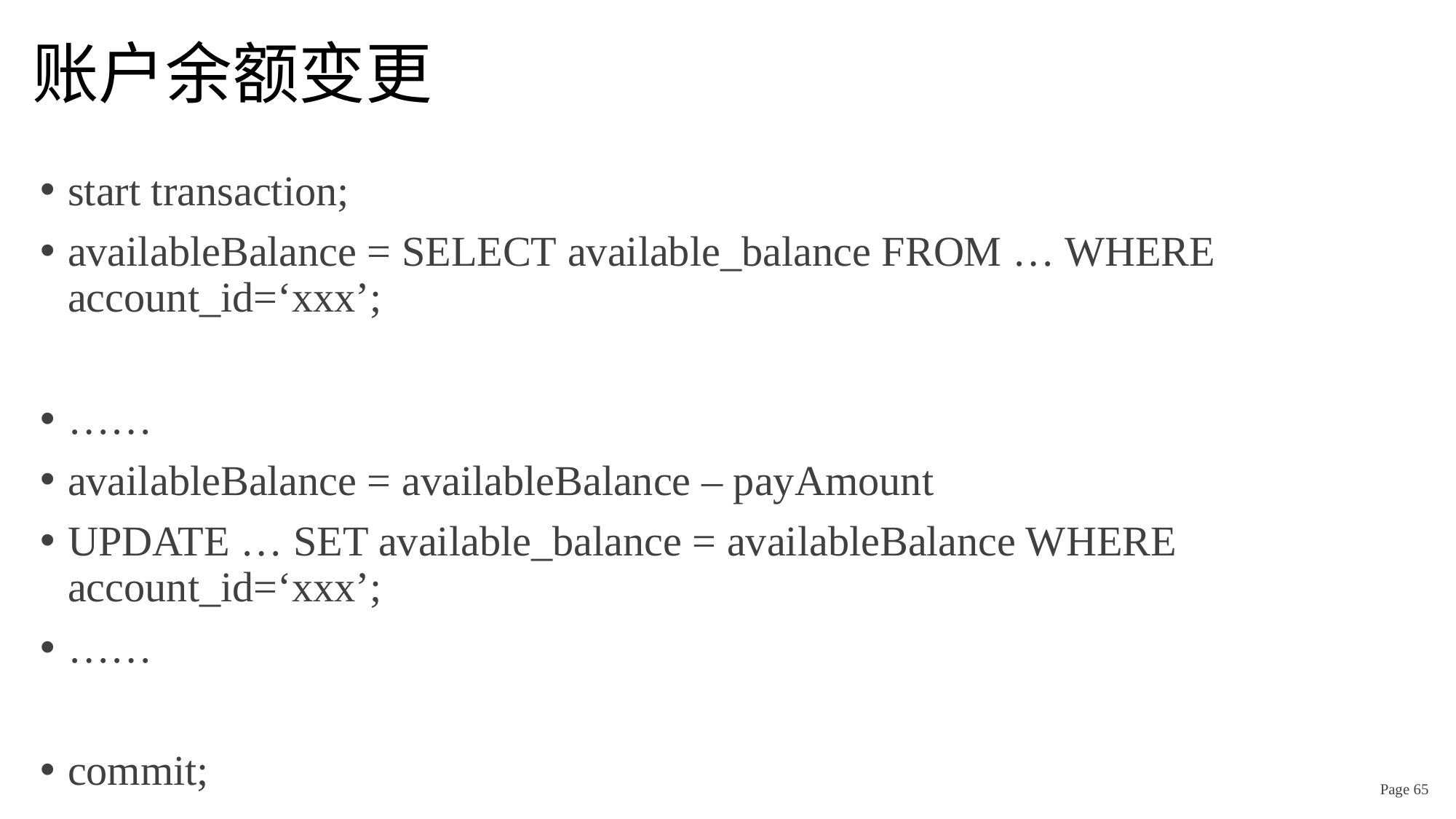

# 账户余额变更
start transaction;
availableBalance = SELECT available_balance FROM … WHERE account_id=‘xxx’;

……
availableBalance = availableBalance – payAmount
UPDATE … SET available_balance = availableBalance WHERE account_id=‘xxx’;
……

commit;